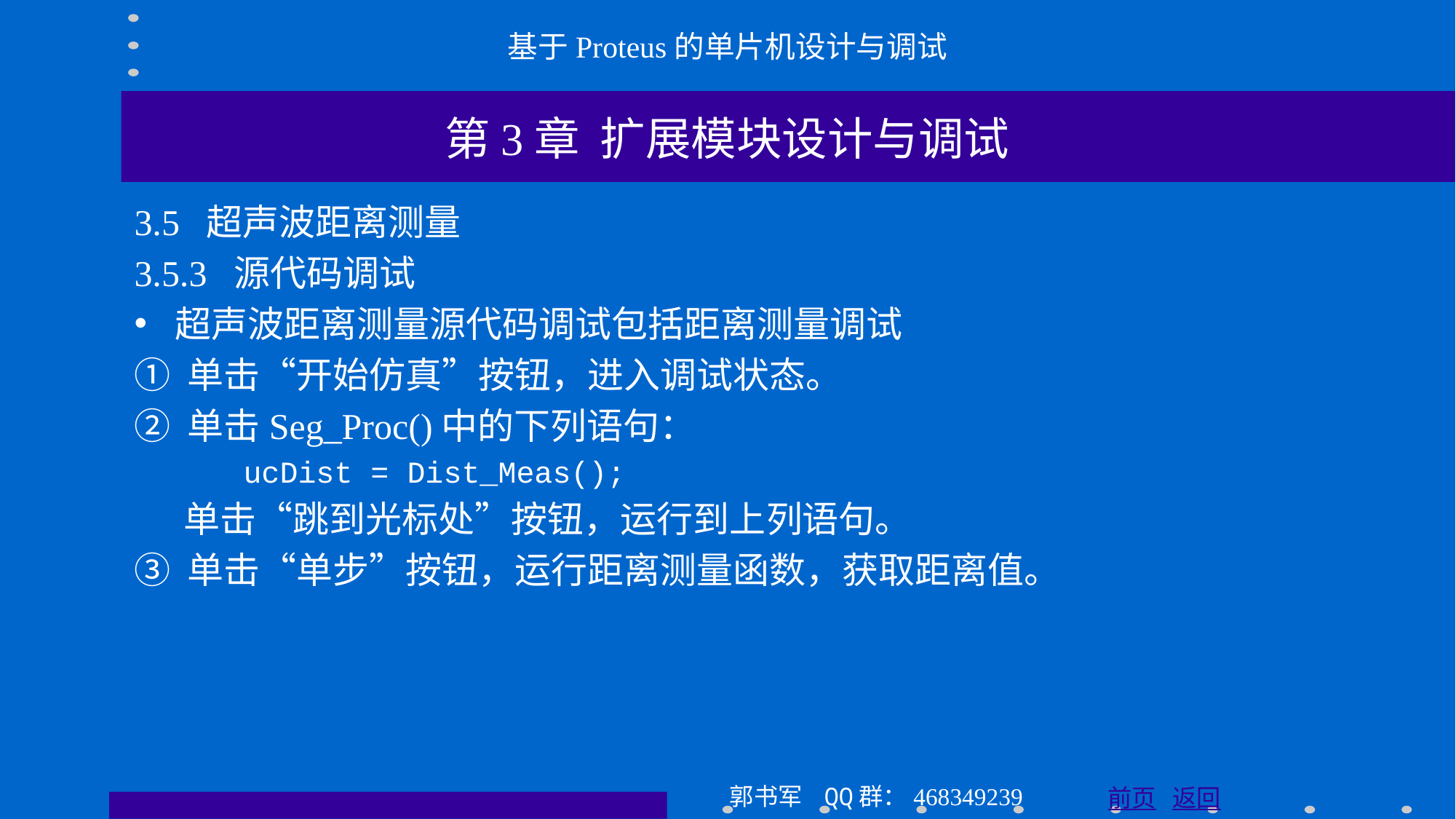

基于Proteus的单片机设计与调试
第3章  扩展模块设计与调试
3.5  超声波距离测量
3.5.3  源代码调试
超声波距离测量源代码调试包括距离测量调试
① 单击“开始仿真”按钮，进入调试状态。
② 单击Seg_Proc()中的下列语句：
      ucDist = Dist_Meas();
     单击“跳到光标处”按钮，运行到上列语句。
③ 单击“单步”按钮，运行距离测量函数，获取距离值。

郭书军   QQ群：468349239
前页   返回